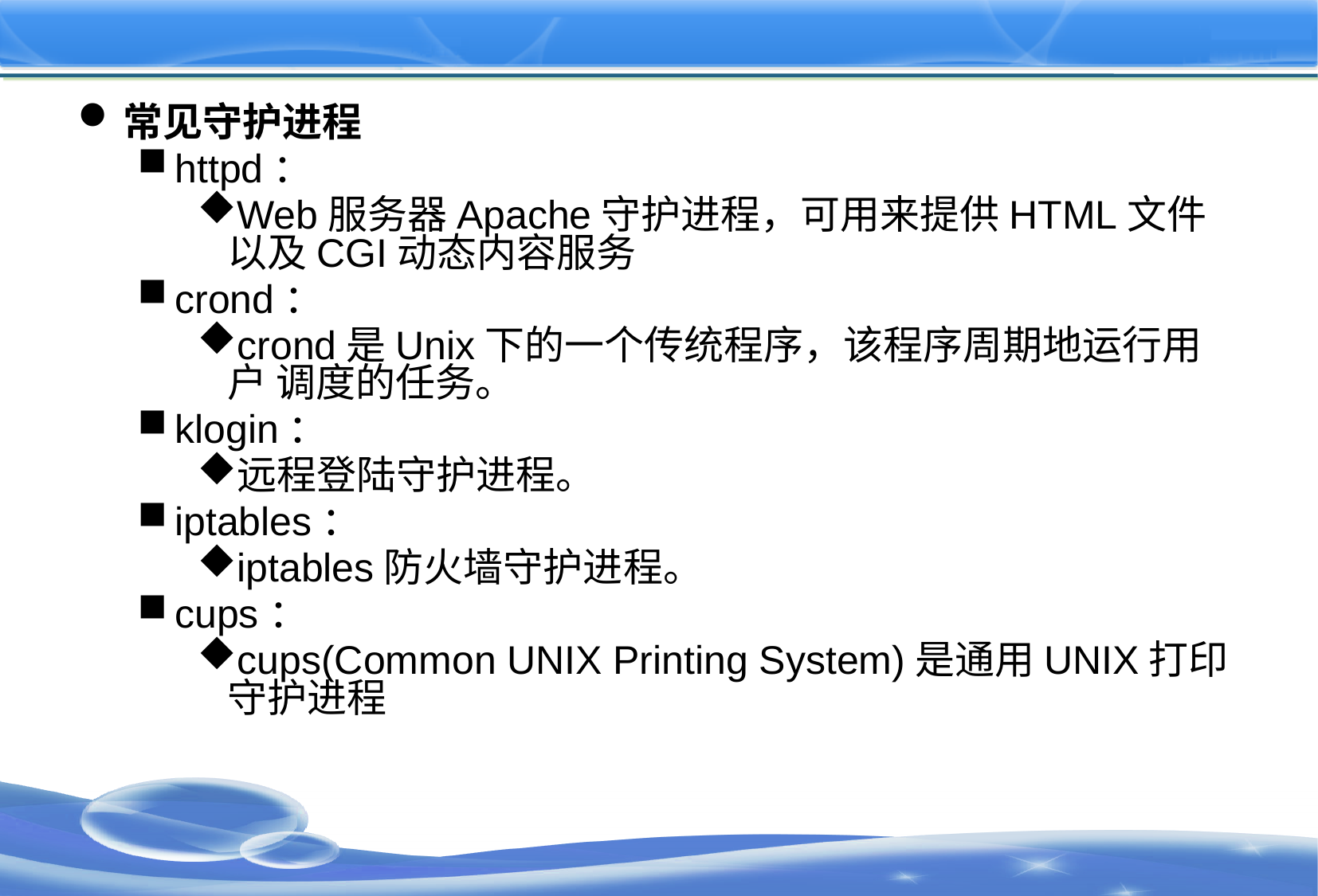

#
常见守护进程
httpd：
Web服务器Apache守护进程，可用来提供HTML文件以及CGI动态内容服务
crond：
crond是Unix下的一个传统程序，该程序周期地运行用户 调度的任务。
klogin：
远程登陆守护进程。
iptables：
iptables防火墙守护进程。
cups：
cups(Common UNIX Printing System)是通用UNIX打印守护进程